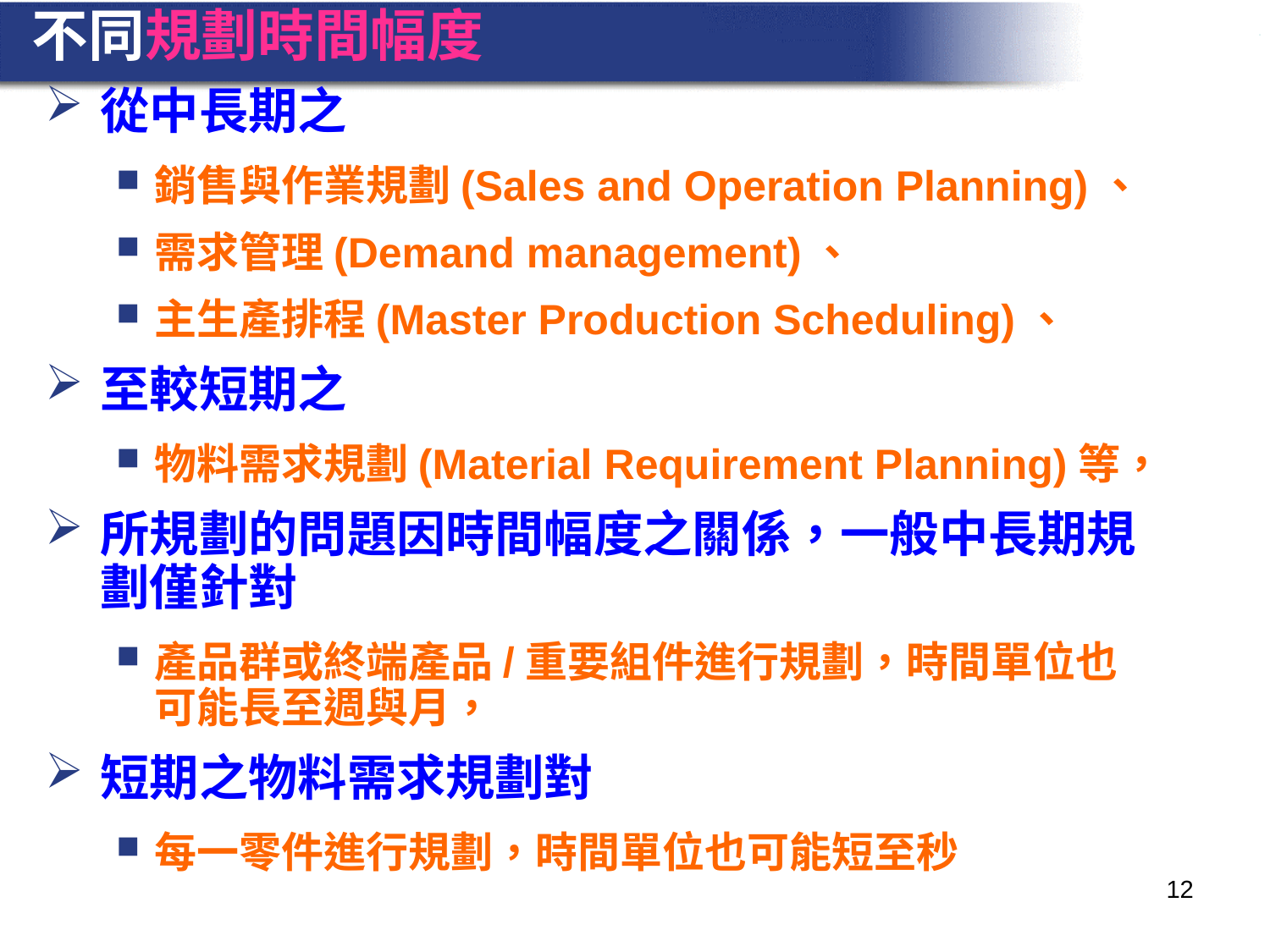

# 不同規劃時間幅度
從中長期之
銷售與作業規劃(Sales and Operation Planning)、
需求管理(Demand management)、
主生產排程(Master Production Scheduling)、
至較短期之
物料需求規劃(Material Requirement Planning)等，
所規劃的問題因時間幅度之關係，一般中長期規劃僅針對
產品群或終端產品/重要組件進行規劃，時間單位也可能長至週與月，
短期之物料需求規劃對
每一零件進行規劃，時間單位也可能短至秒
12